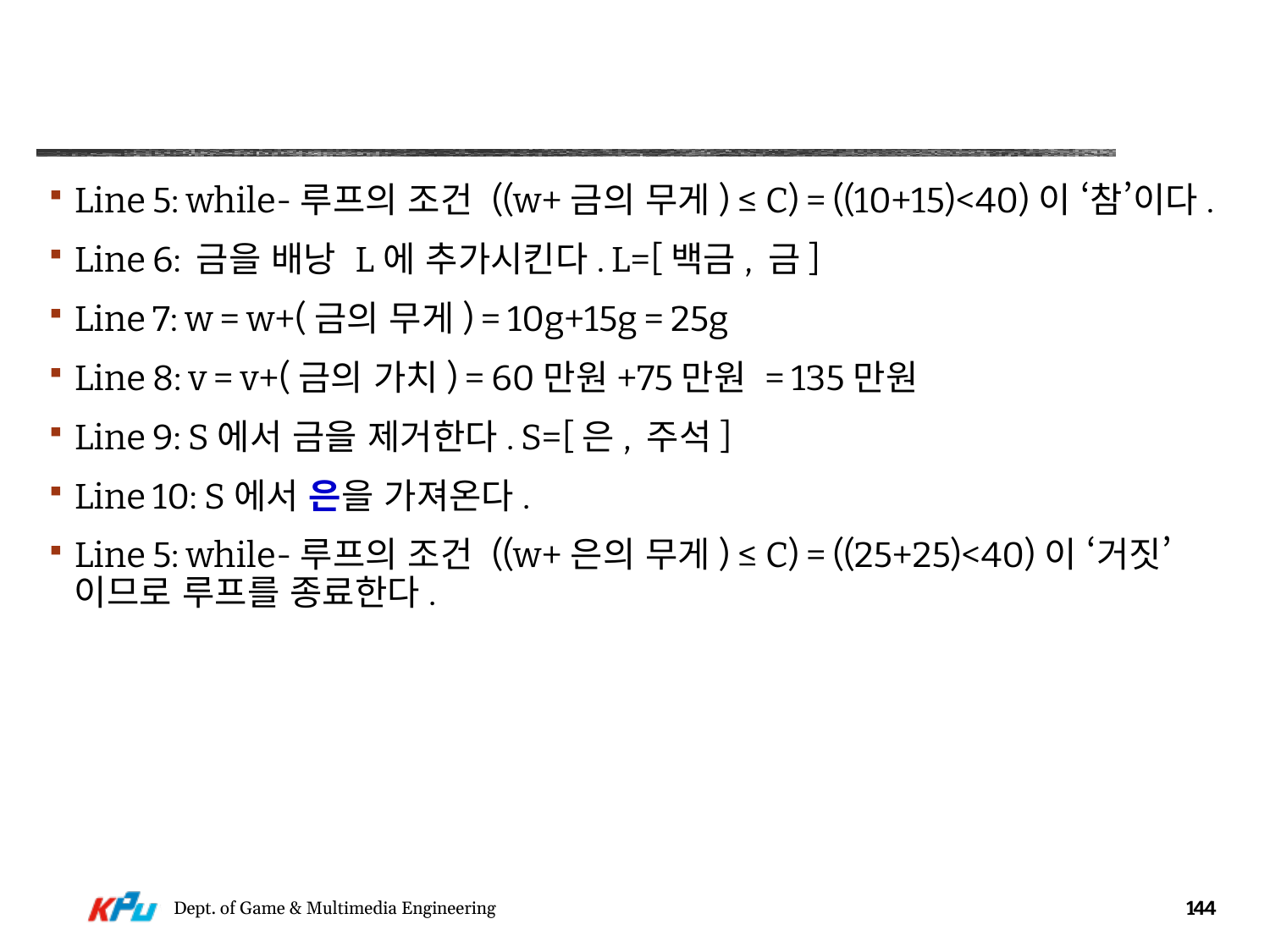

#
Line 5: while-루프의 조건 ((w+금의 무게) ≤ C) = ((10+15)<40)이 ‘참’이다.
Line 6: 금을 배낭 L에 추가시킨다. L=[백금, 금]
Line 7: w = w+(금의 무게) = 10g+15g = 25g
Line 8: v = v+(금의 가치) = 60만원+75만원 = 135만원
Line 9: S에서 금을 제거한다. S=[은, 주석]
Line 10: S에서 은을 가져온다.
Line 5: while-루프의 조건 ((w+은의 무게) ≤ C) = ((25+25)<40)이 ‘거짓’이므로 루프를 종료한다.
Dept. of Game & Multimedia Engineering
144